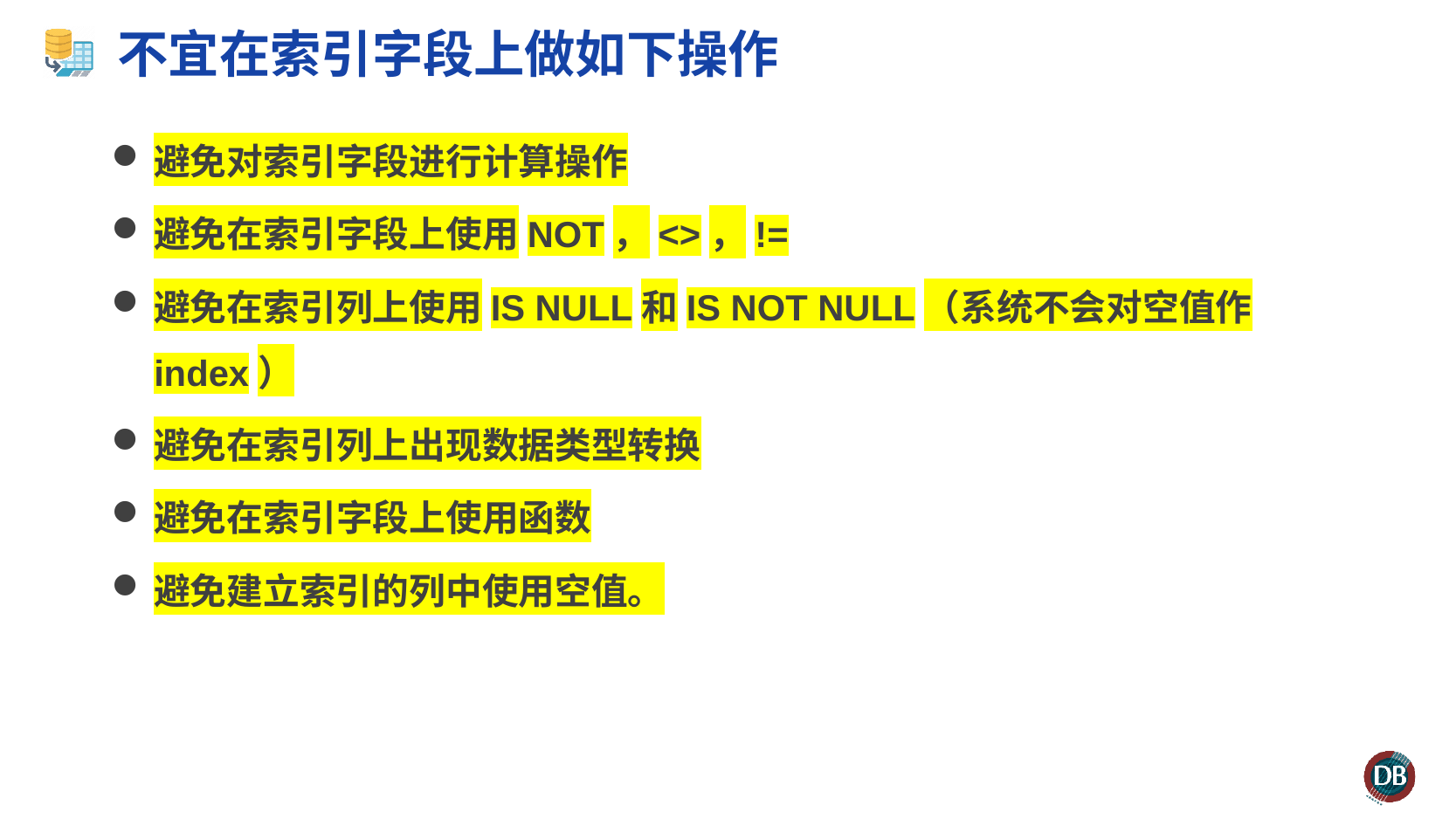

# 不宜在索引字段上做如下操作
避免对索引字段进行计算操作
避免在索引字段上使用NOT，<>，!=
避免在索引列上使用IS NULL和IS NOT NULL（系统不会对空值作index）
避免在索引列上出现数据类型转换
避免在索引字段上使用函数
避免建立索引的列中使用空值。